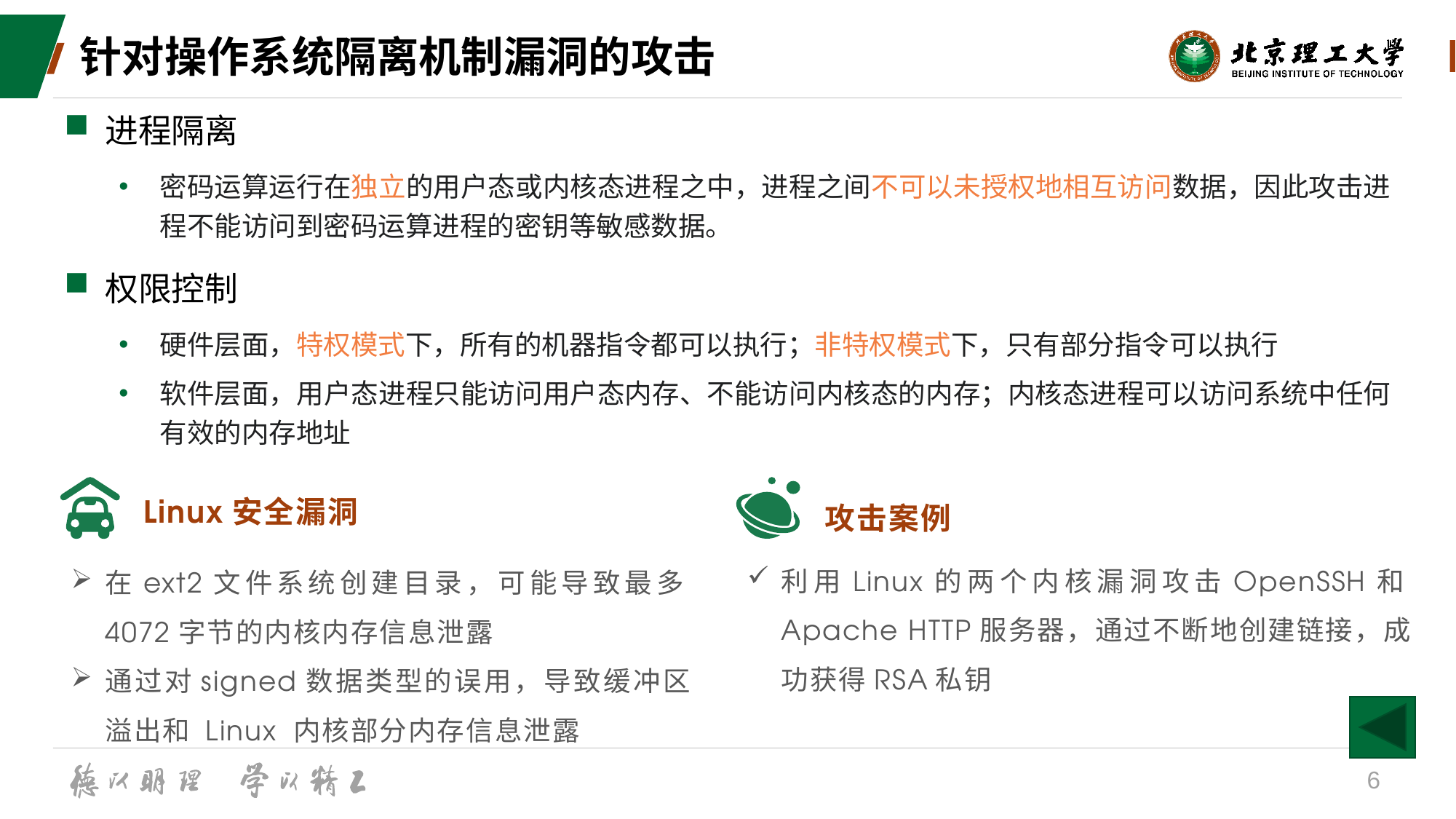

# 针对操作系统隔离机制漏洞的攻击
进程隔离
密码运算运行在独立的用户态或内核态进程之中，进程之间不可以未授权地相互访问数据，因此攻击进程不能访问到密码运算进程的密钥等敏感数据。
权限控制
硬件层面，特权模式下，所有的机器指令都可以执行；非特权模式下，只有部分指令可以执行
软件层面，用户态进程只能访问用户态内存、不能访问内核态的内存；内核态进程可以访问系统中任何有效的内存地址

Linux安全漏洞
在ext2文件系统创建目录，可能导致最多4072字节的内核内存信息泄露
通过对signed数据类型的误用，导致缓冲区溢出和 Linux 内核部分内存信息泄露

攻击案例
利用Linux的两个内核漏洞攻击OpenSSH和Apache HTTP服务器，通过不断地创建链接，成功获得RSA私钥